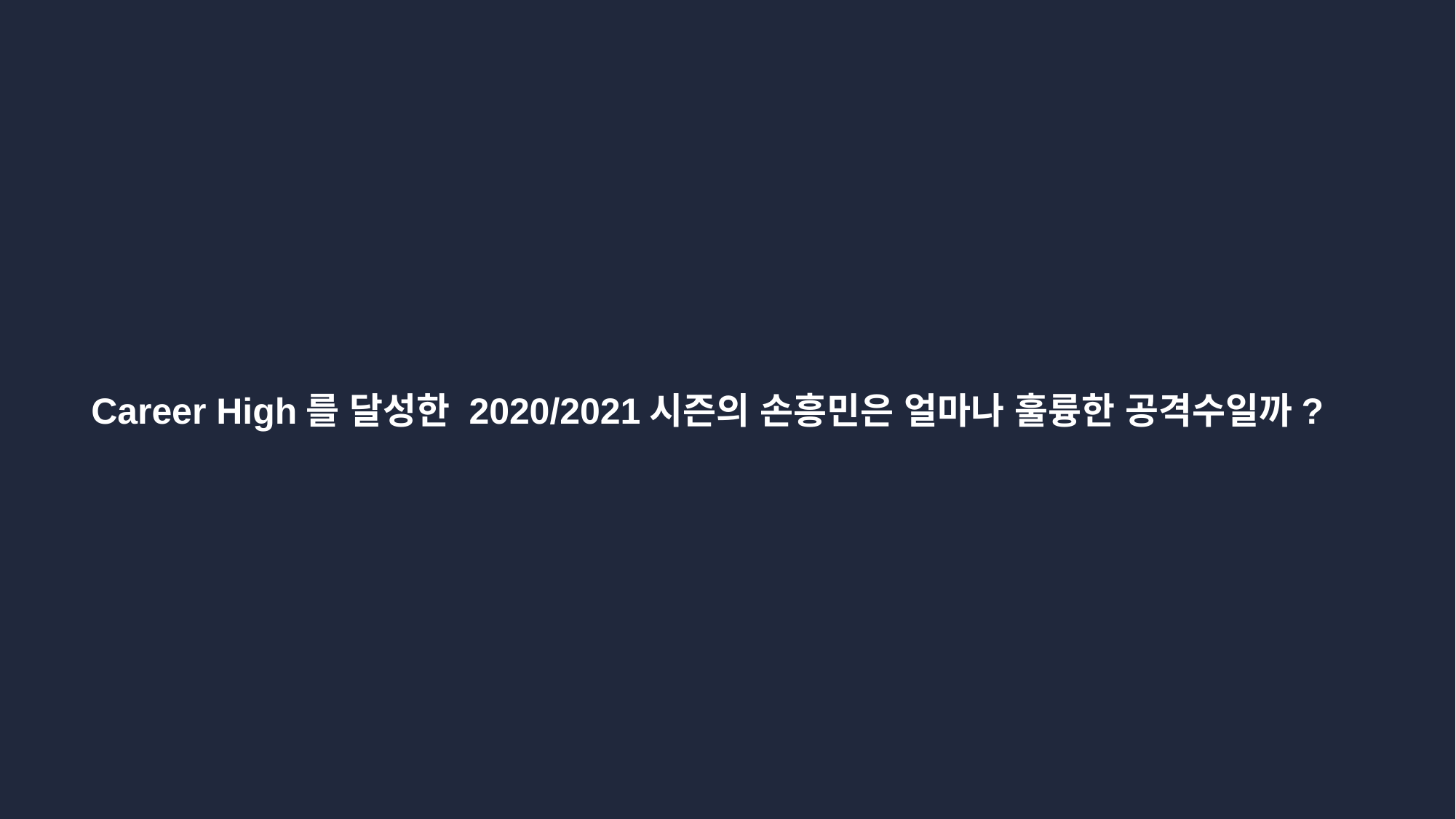

Career High를 달성한 2020/2021시즌의 손흥민은 얼마나 훌륭한 공격수일까?